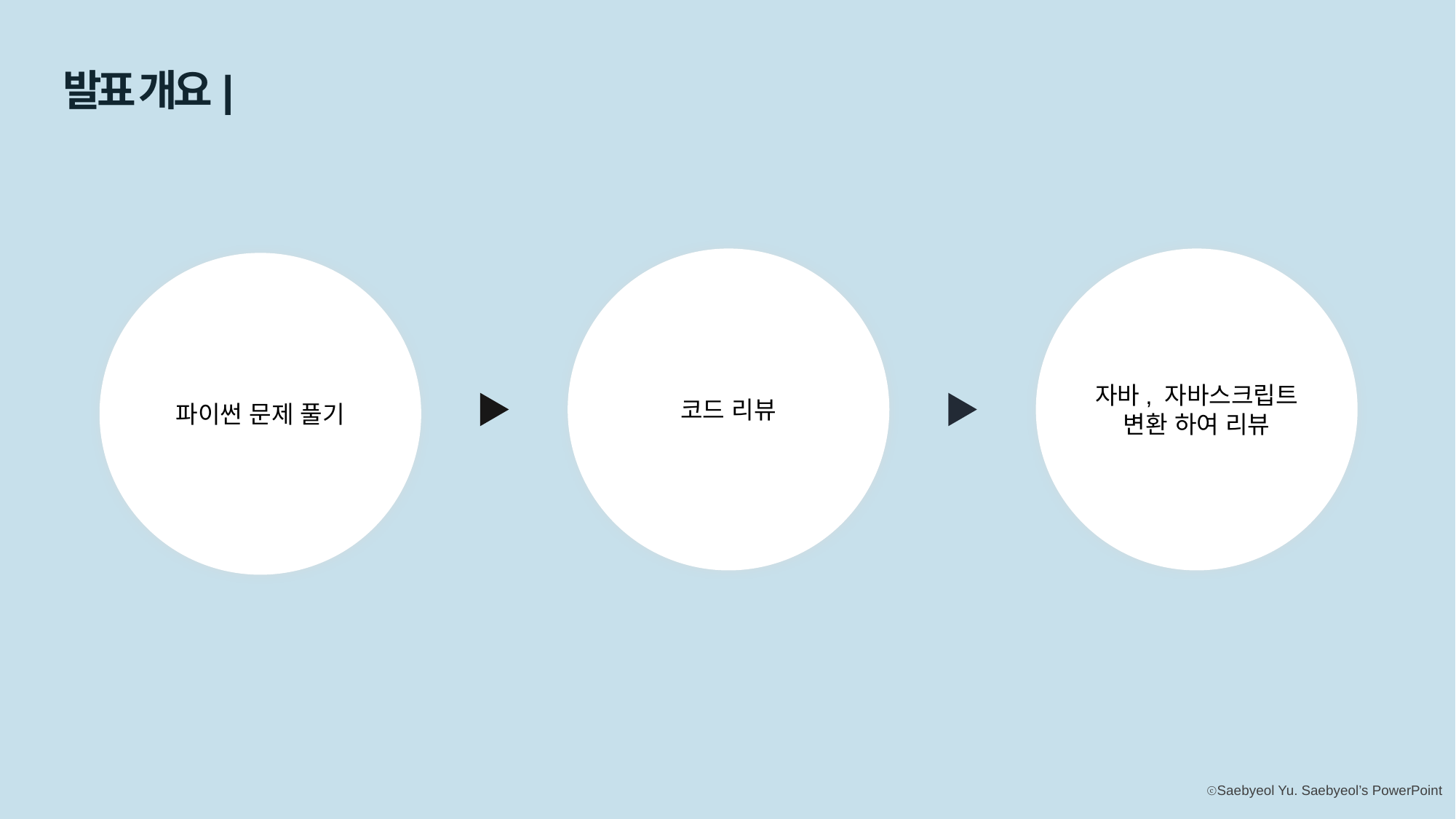

발표 개요|
코드 리뷰
자바, 자바스크립트 변환 하여 리뷰
파이썬 문제 풀기